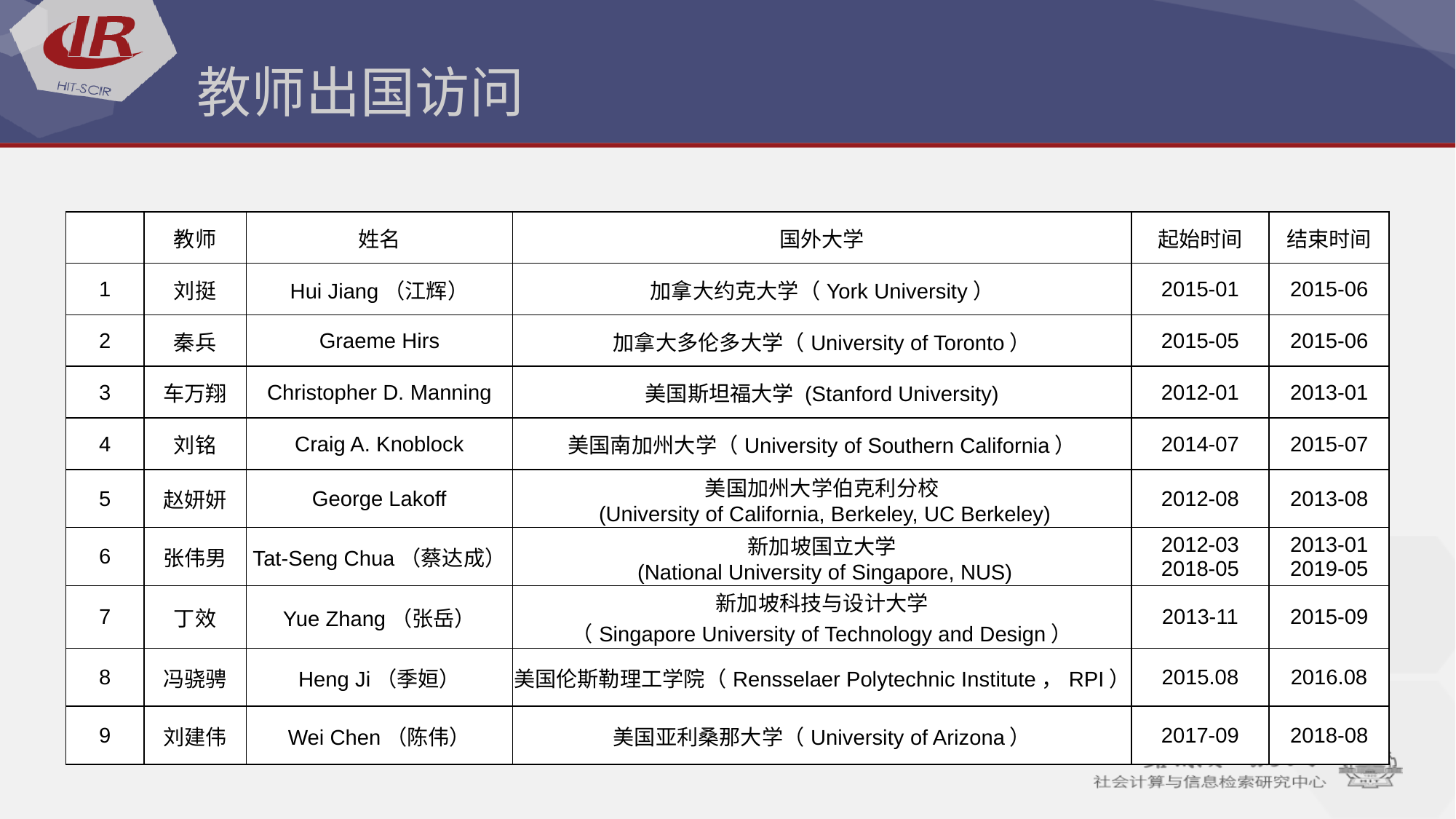

# 教师出国访问
|  | 教师 | 姓名 | 国外大学 | 起始时间 | 结束时间 |
| --- | --- | --- | --- | --- | --- |
| 1 | 刘挺 | Hui Jiang（江辉） | 加拿大约克大学（York University） | 2015-01 | 2015-06 |
| 2 | 秦兵 | Graeme Hirs | 加拿大多伦多大学（University of Toronto） | 2015-05 | 2015-06 |
| 3 | 车万翔 | Christopher D. Manning | 美国斯坦福大学 (Stanford University) | 2012-01 | 2013-01 |
| 4 | 刘铭 | Craig A. Knoblock | 美国南加州大学（University of Southern California） | 2014-07 | 2015-07 |
| 5 | 赵妍妍 | George Lakoff | 美国加州大学伯克利分校 (University of California, Berkeley, UC Berkeley) | 2012-08 | 2013-08 |
| 6 | 张伟男 | Tat-Seng Chua（蔡达成） | 新加坡国立大学 (National University of Singapore, NUS) | 2012-03 2018-05 | 2013-01 2019-05 |
| 7 | 丁效 | Yue Zhang（张岳） | 新加坡科技与设计大学 （Singapore University of Technology and Design） | 2013-11 | 2015-09 |
| 8 | 冯骁骋 | Heng Ji（季姮） | 美国伦斯勒理工学院（Rensselaer Polytechnic Institute，RPI） | 2015.08 | 2016.08 |
| 9 | 刘建伟 | Wei Chen（陈伟） | 美国亚利桑那大学（University of Arizona） | 2017-09 | 2018-08 |